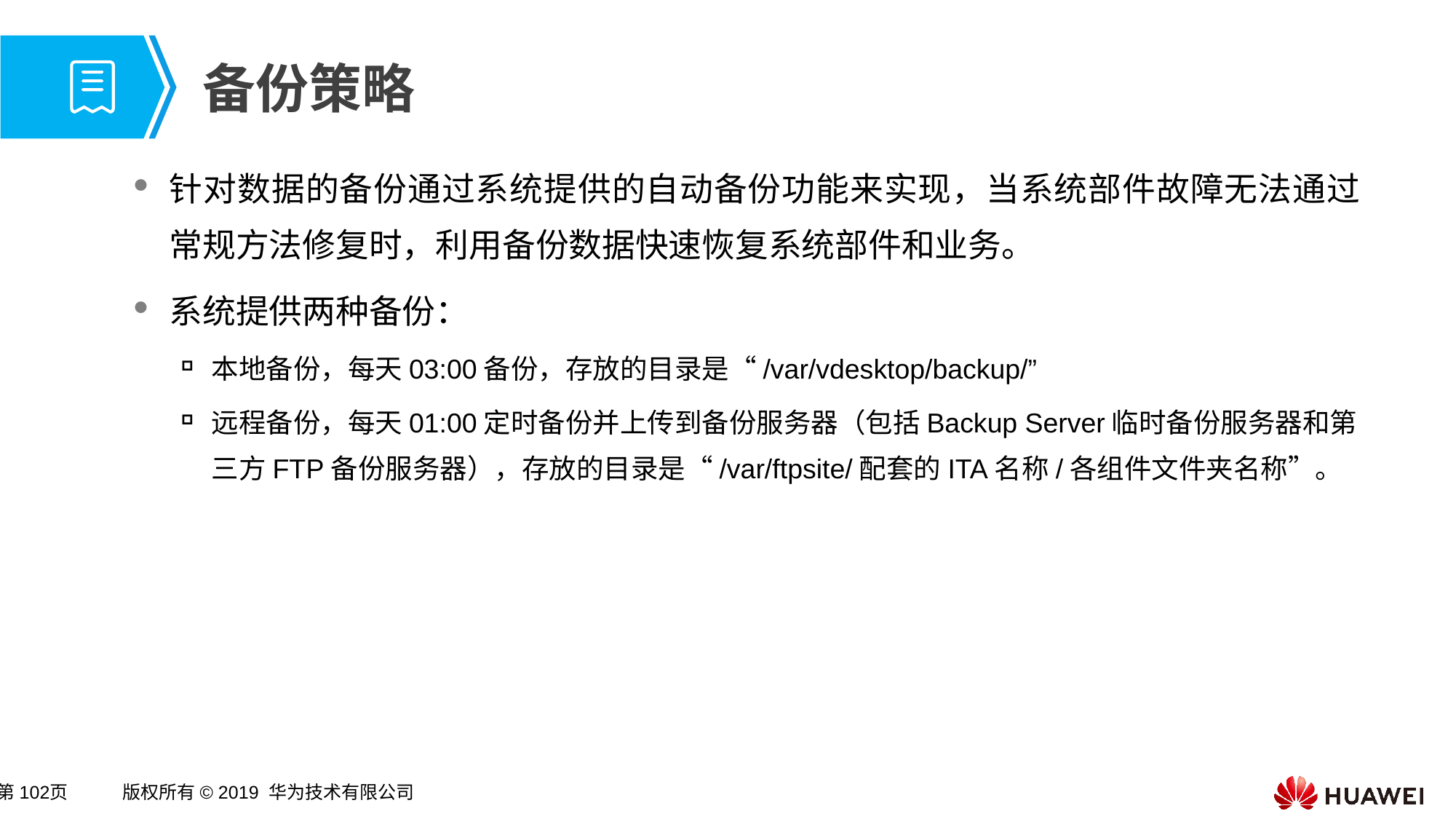

# 备份策略

针对数据的备份通过系统提供的自动备份功能来实现，当系统部件故障无法通过常规方法修复时，利用备份数据快速恢复系统部件和业务。
系统提供两种备份：
本地备份，每天03:00备份，存放的目录是“/var/vdesktop/backup/”
远程备份，每天01:00定时备份并上传到备份服务器（包括Backup Server临时备份服务器和第三方FTP备份服务器），存放的目录是“/var/ftpsite/配套的ITA名称/各组件文件夹名称”。